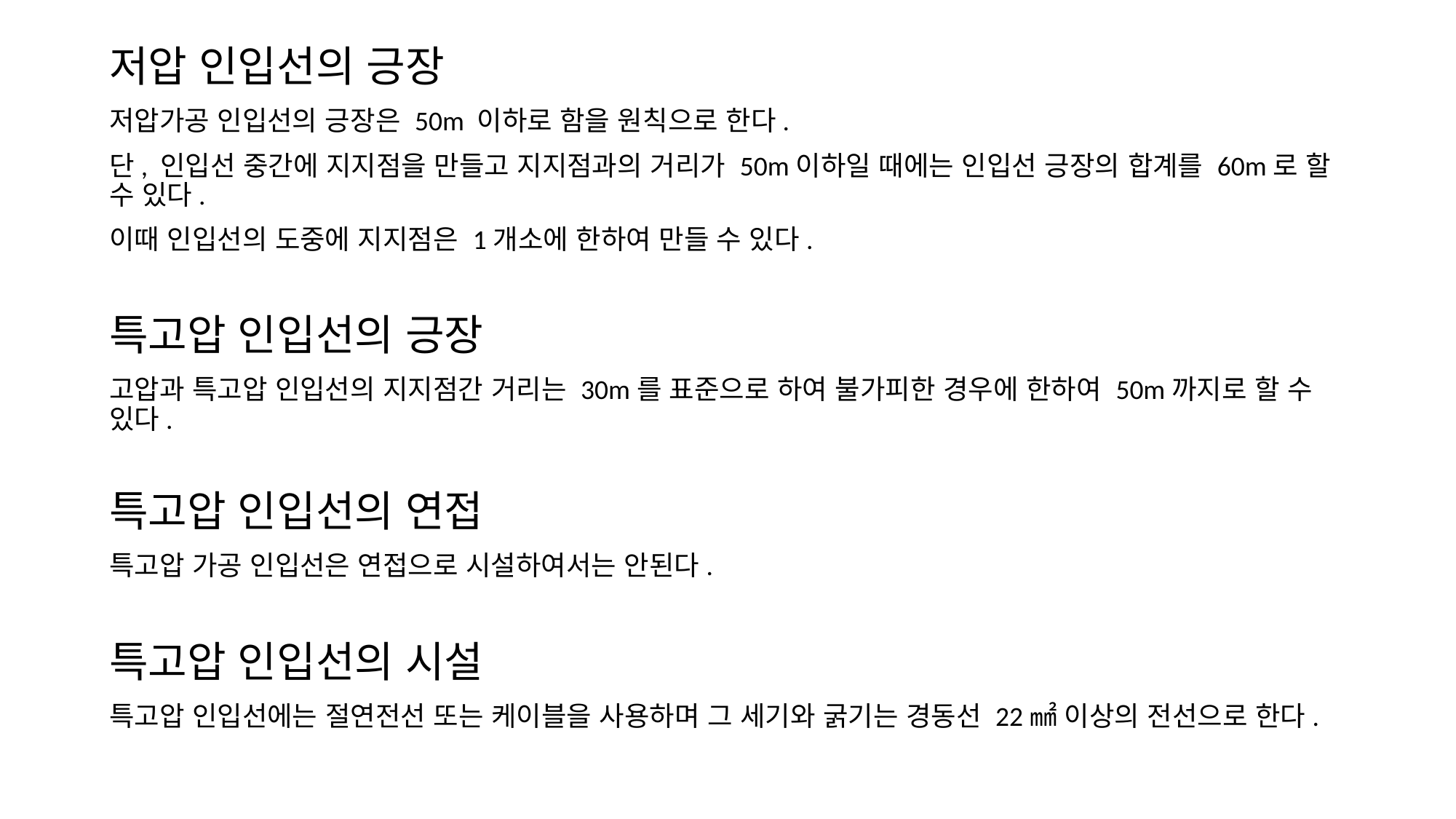

# 저압 인입선의 긍장
저압가공 인입선의 긍장은 50m 이하로 함을 원칙으로 한다.
단, 인입선 중간에 지지점을 만들고 지지점과의 거리가 50m이하일 때에는 인입선 긍장의 합계를 60m로 할 수 있다.
이때 인입선의 도중에 지지점은 1개소에 한하여 만들 수 있다.
특고압 인입선의 긍장
고압과 특고압 인입선의 지지점간 거리는 30m를 표준으로 하여 불가피한 경우에 한하여 50m까지로 할 수 있다.
특고압 인입선의 연접
특고압 가공 인입선은 연접으로 시설하여서는 안된다.
특고압 인입선의 시설
특고압 인입선에는 절연전선 또는 케이블을 사용하며 그 세기와 굵기는 경동선 22㎟ 이상의 전선으로 한다.